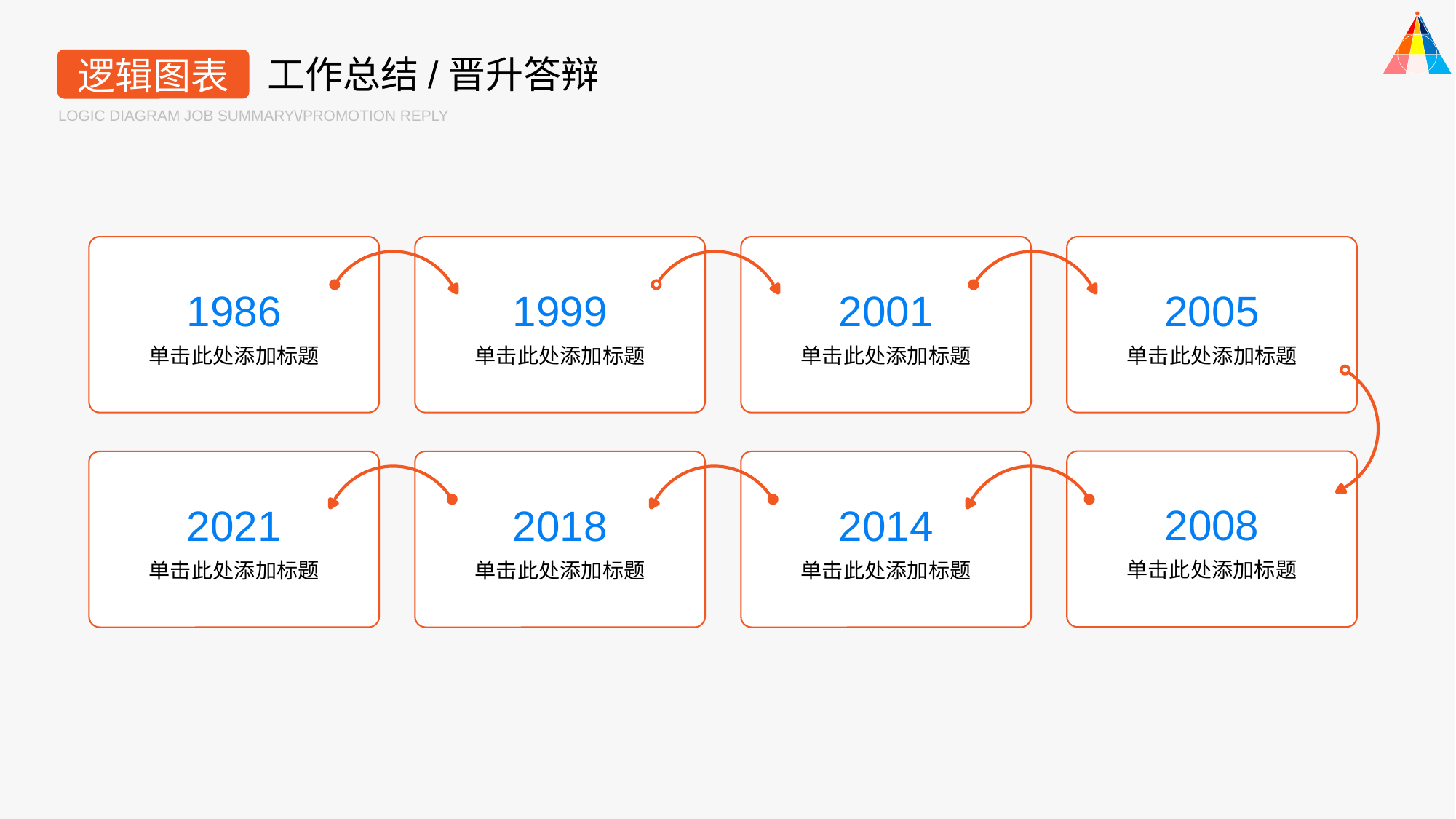

工作总结/晋升答辩

逻辑图表
LOGIC DIAGRAM JOB SUMMARY\/PROMOTION REPLY

1986
1999
2001
2005

单击此处添加标题
单击此处添加标题
单击此处添加标题
单击此处添加标题

2008
2021
2018
2014

单击此处添加标题
单击此处添加标题
单击此处添加标题
单击此处添加标题